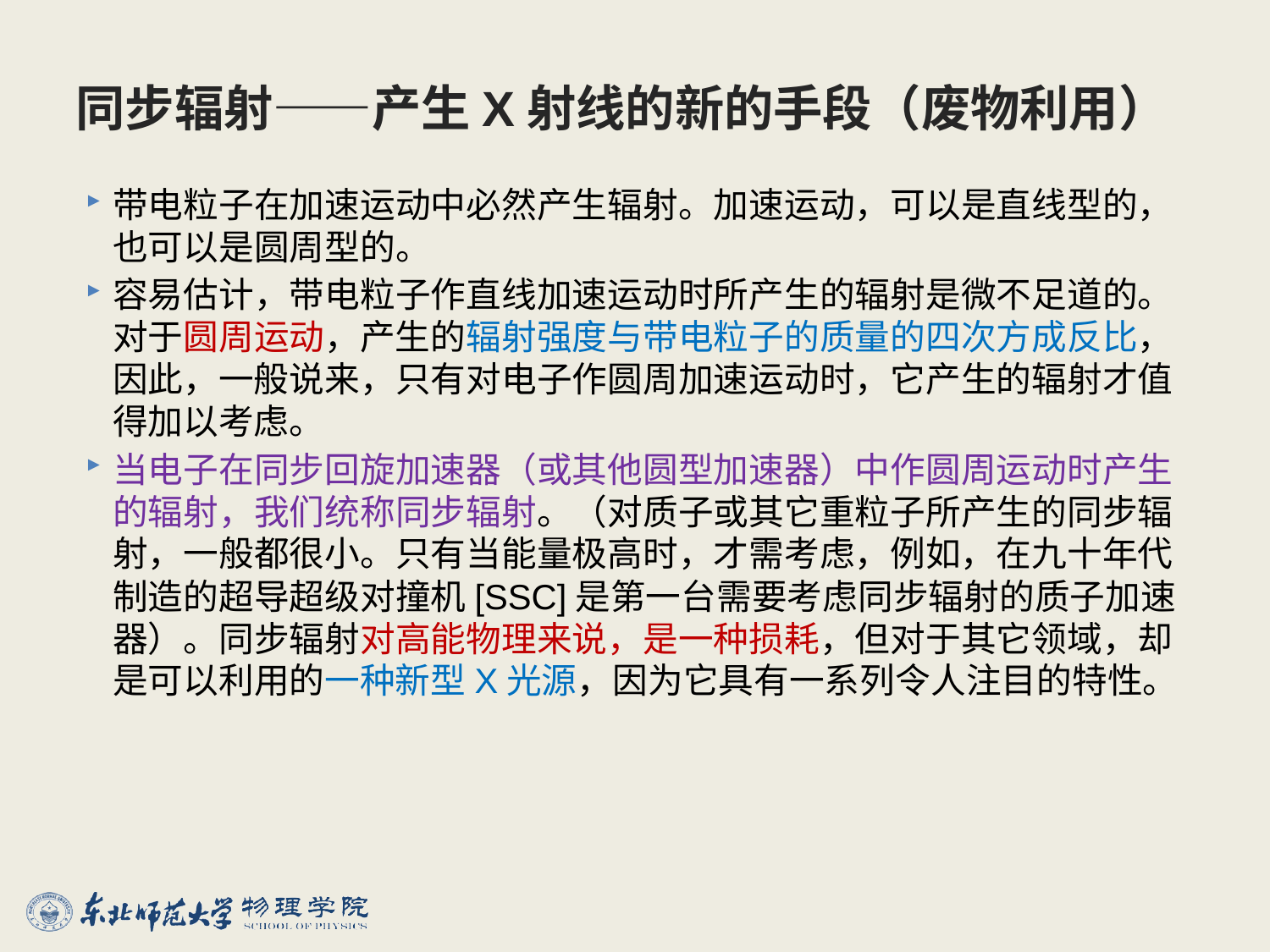

# 同步辐射——产生X射线的新的手段（废物利用）
带电粒子在加速运动中必然产生辐射。加速运动，可以是直线型的，也可以是圆周型的。
容易估计，带电粒子作直线加速运动时所产生的辐射是微不足道的。对于圆周运动，产生的辐射强度与带电粒子的质量的四次方成反比，因此，一般说来，只有对电子作圆周加速运动时，它产生的辐射才值得加以考虑。
当电子在同步回旋加速器（或其他圆型加速器）中作圆周运动时产生的辐射，我们统称同步辐射。（对质子或其它重粒子所产生的同步辐射，一般都很小。只有当能量极高时，才需考虑，例如，在九十年代制造的超导超级对撞机[SSC]是第一台需要考虑同步辐射的质子加速器）。同步辐射对高能物理来说，是一种损耗，但对于其它领域，却是可以利用的一种新型X光源，因为它具有一系列令人注目的特性。